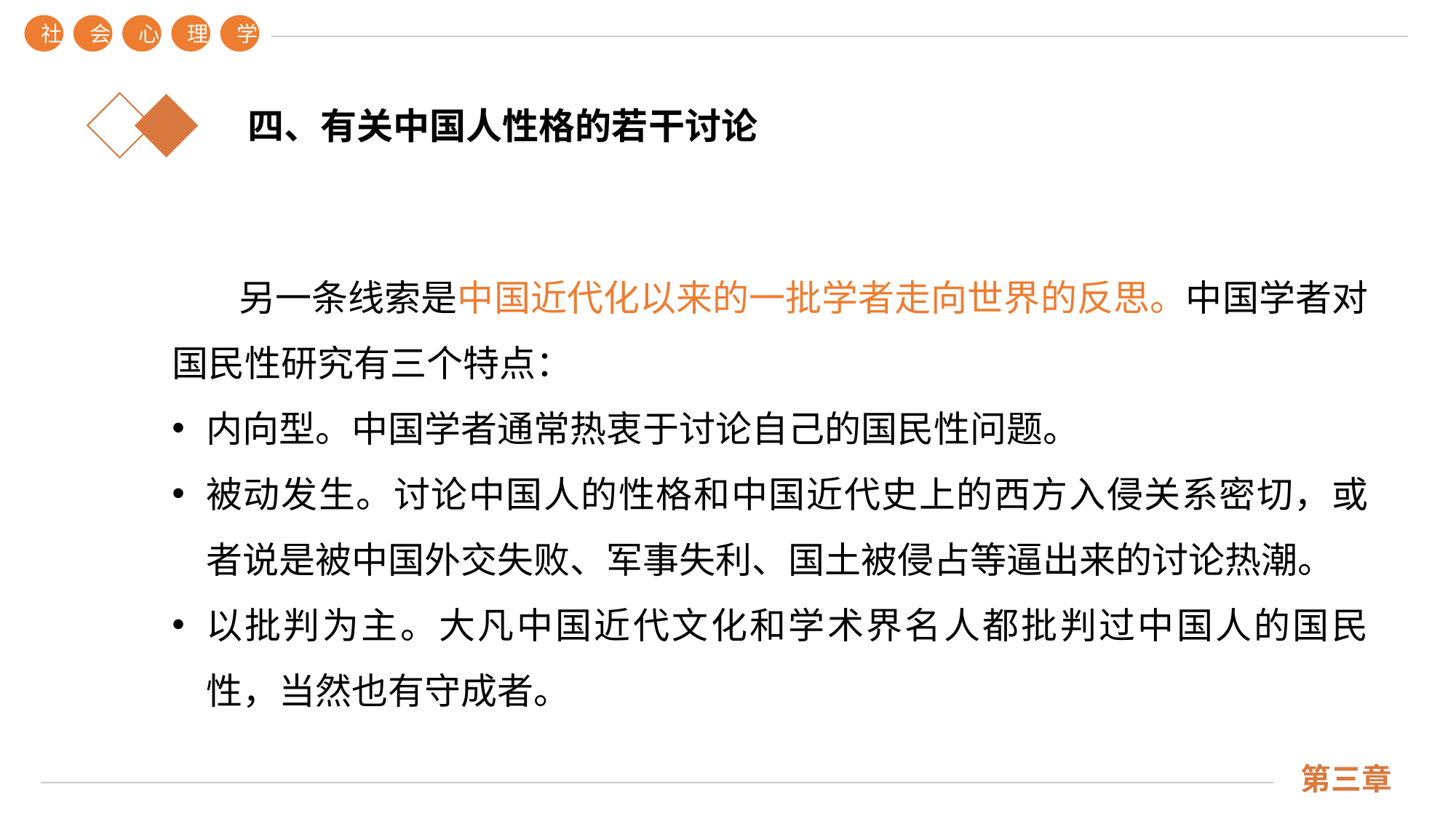

社
会
心
理
学

四、有关中国人性格的若干讨论
       另一条线索是中国近代化以来的一批学者走向世界的反思。中国学者对国民性研究有三个特点：
内向型。中国学者通常热衷于讨论自己的国民性问题。
被动发生。讨论中国人的性格和中国近代史上的西方入侵关系密切，或者说是被中国外交失败、军事失利、国土被侵占等逼出来的讨论热潮。
以批判为主。大凡中国近代文化和学术界名人都批判过中国人的国民性，当然也有守成者。
第三章